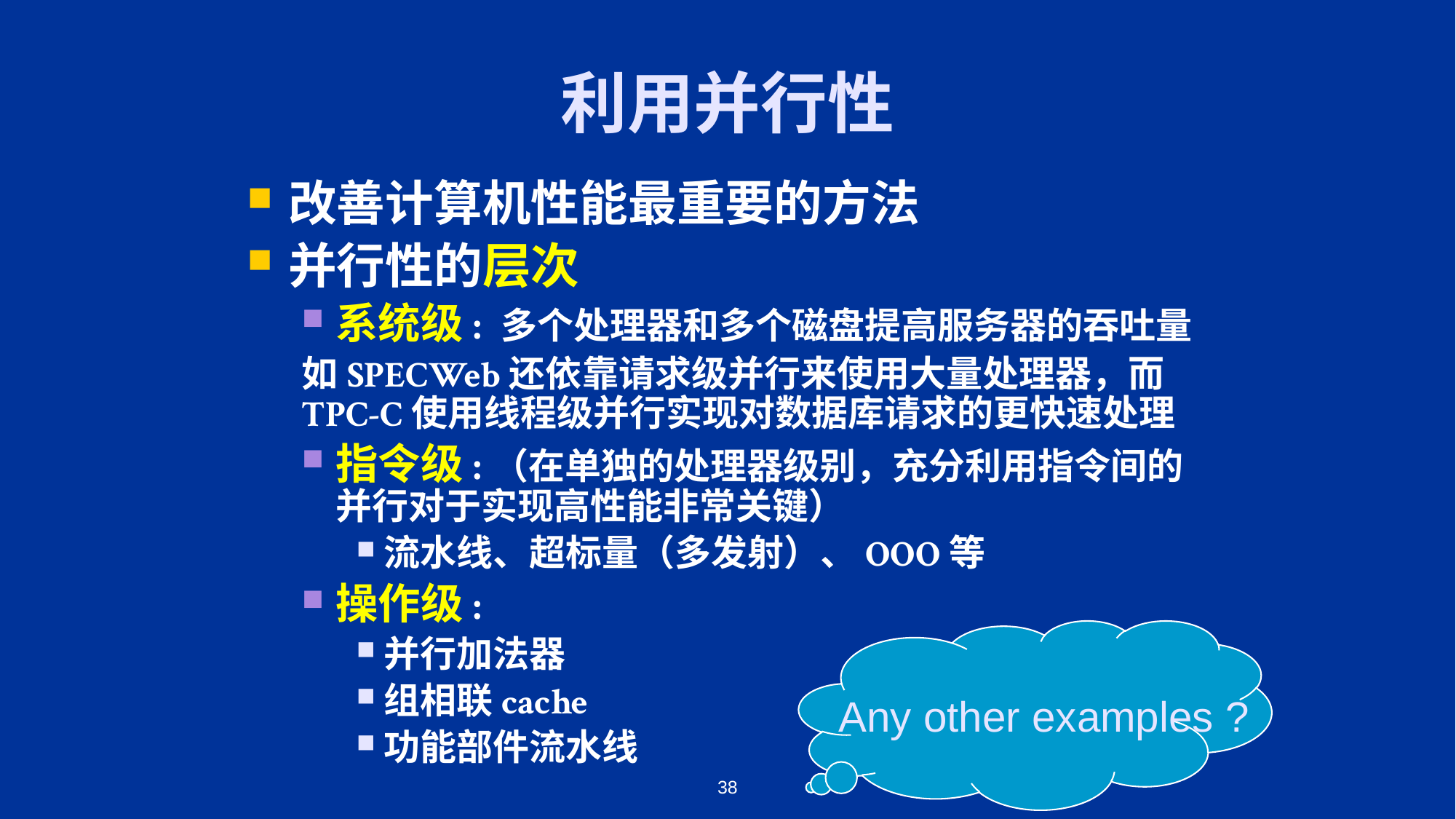

# 利用并行性
改善计算机性能最重要的方法
并行性的层次
系统级: 多个处理器和多个磁盘提高服务器的吞吐量
如SPECWeb还依靠请求级并行来使用大量处理器，而TPC-C使用线程级并行实现对数据库请求的更快速处理
指令级:（在单独的处理器级别，充分利用指令间的并行对于实现高性能非常关键）
流水线、超标量（多发射）、OOO等
操作级:
并行加法器
组相联cache
功能部件流水线

Any other examples ?
38